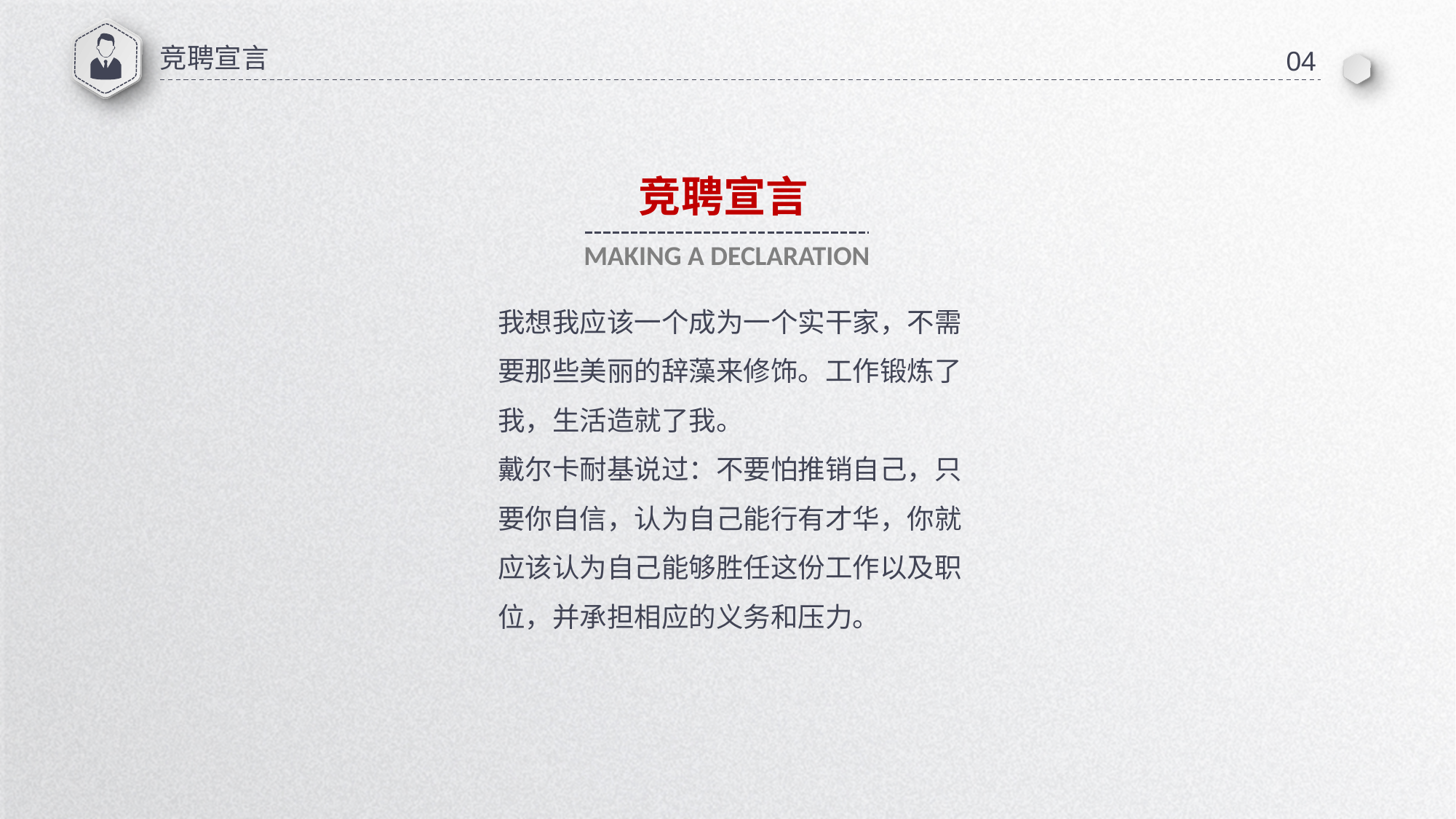

竞聘宣言
04

竞聘宣言
MAKING A DECLARATION
我想我应该一个成为一个实干家，不需要那些美丽的辞藻来修饰。工作锻炼了我，生活造就了我。
戴尔卡耐基说过：不要怕推销自己，只要你自信，认为自己能行有才华，你就应该认为自己能够胜任这份工作以及职位，并承担相应的义务和压力。
延时符